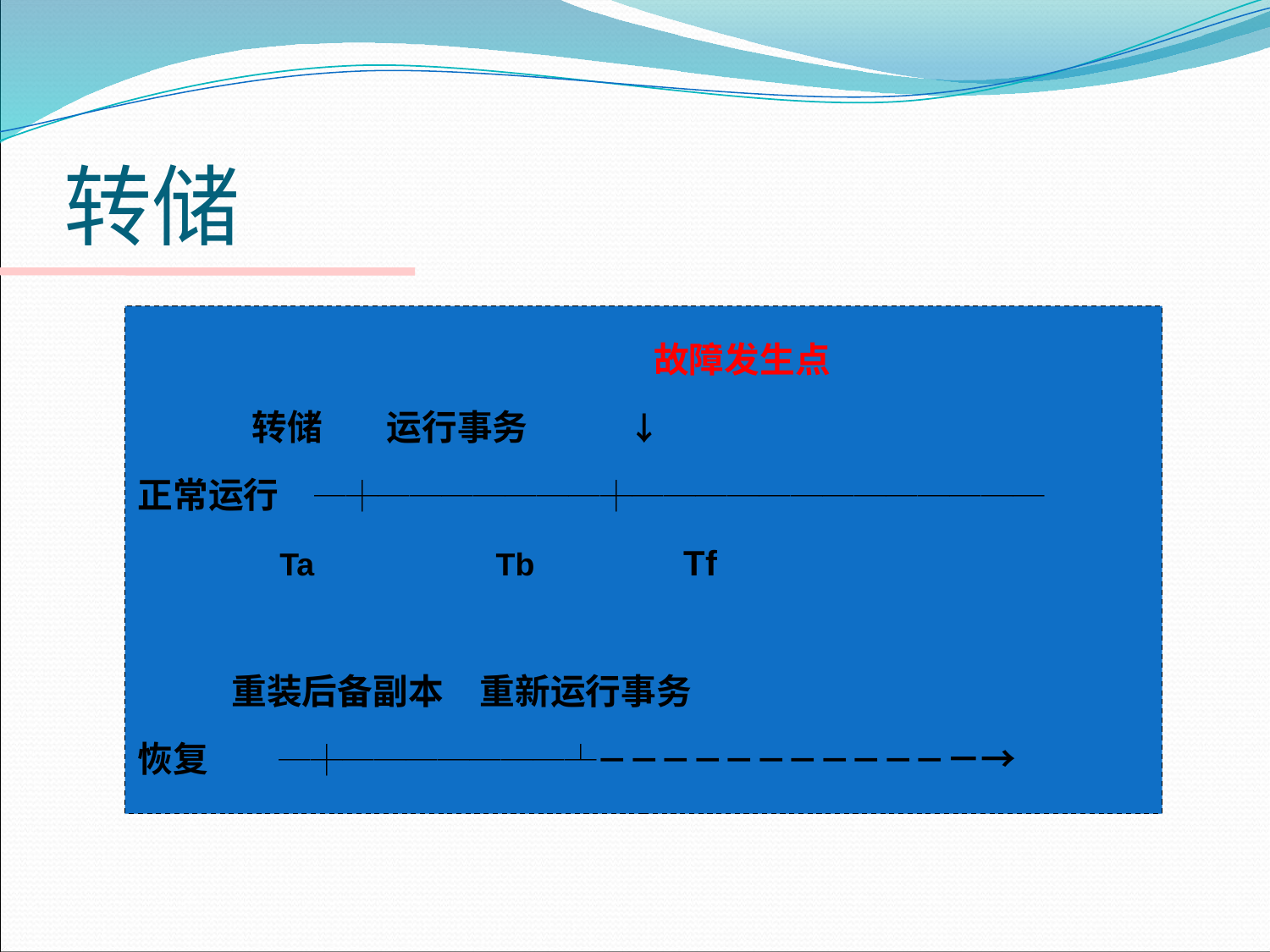

# 转储

                                                     			 故障发生点
                 转储          运行事务              ↓
正常运行     ─┼───────┼─────────────
                Ta        　　　Tb                Tf

            重装后备副本     重新运行事务
恢复          ─┼───────┴－－－－－－－－－－－－→

926